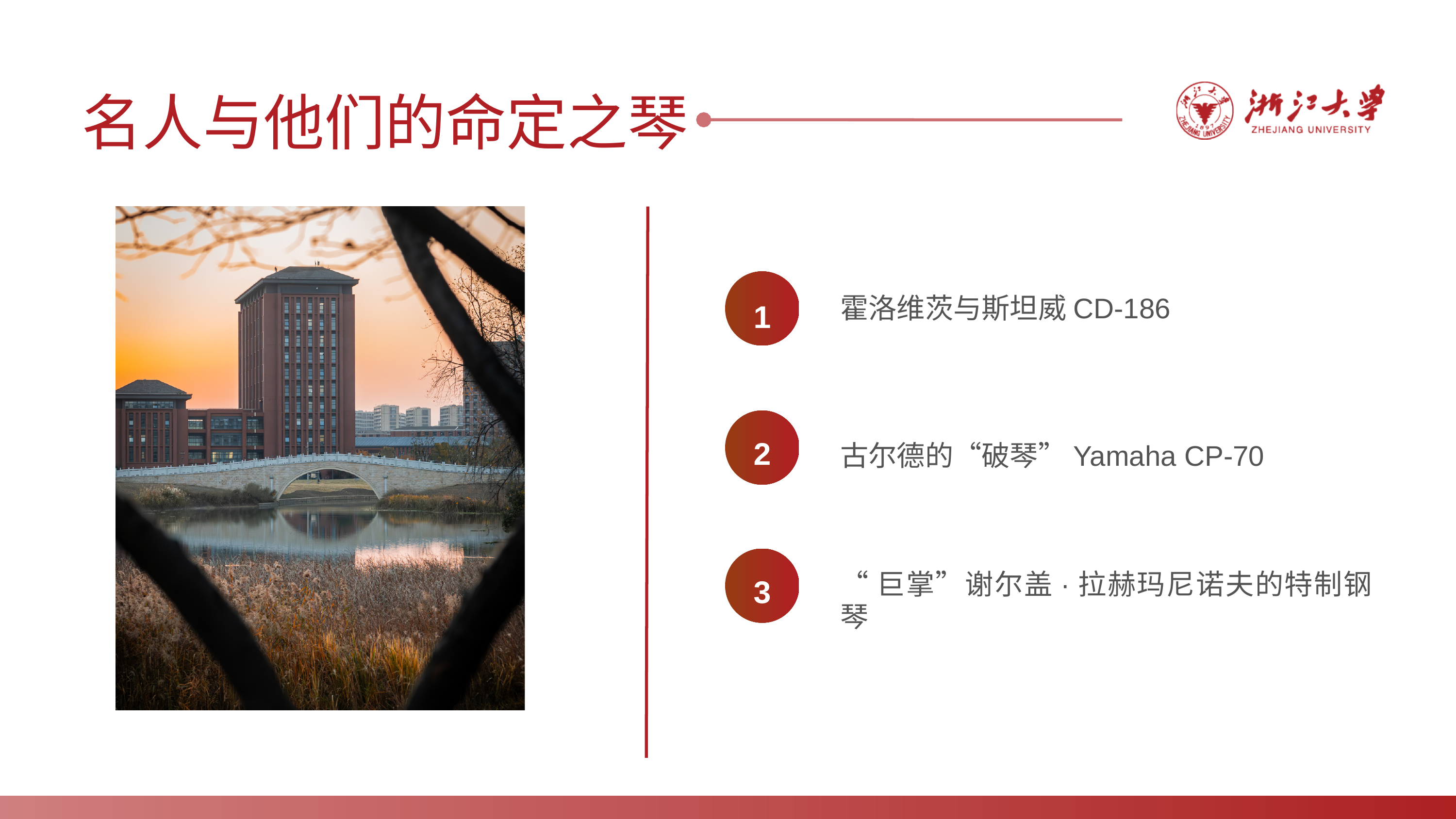

名人与他们的命定之琴

1
霍洛维茨与斯坦威CD-186

2
古尔德的“破琴”Yamaha CP-70

3
“巨掌”谢尔盖·拉赫玛尼诺夫的特制钢琴